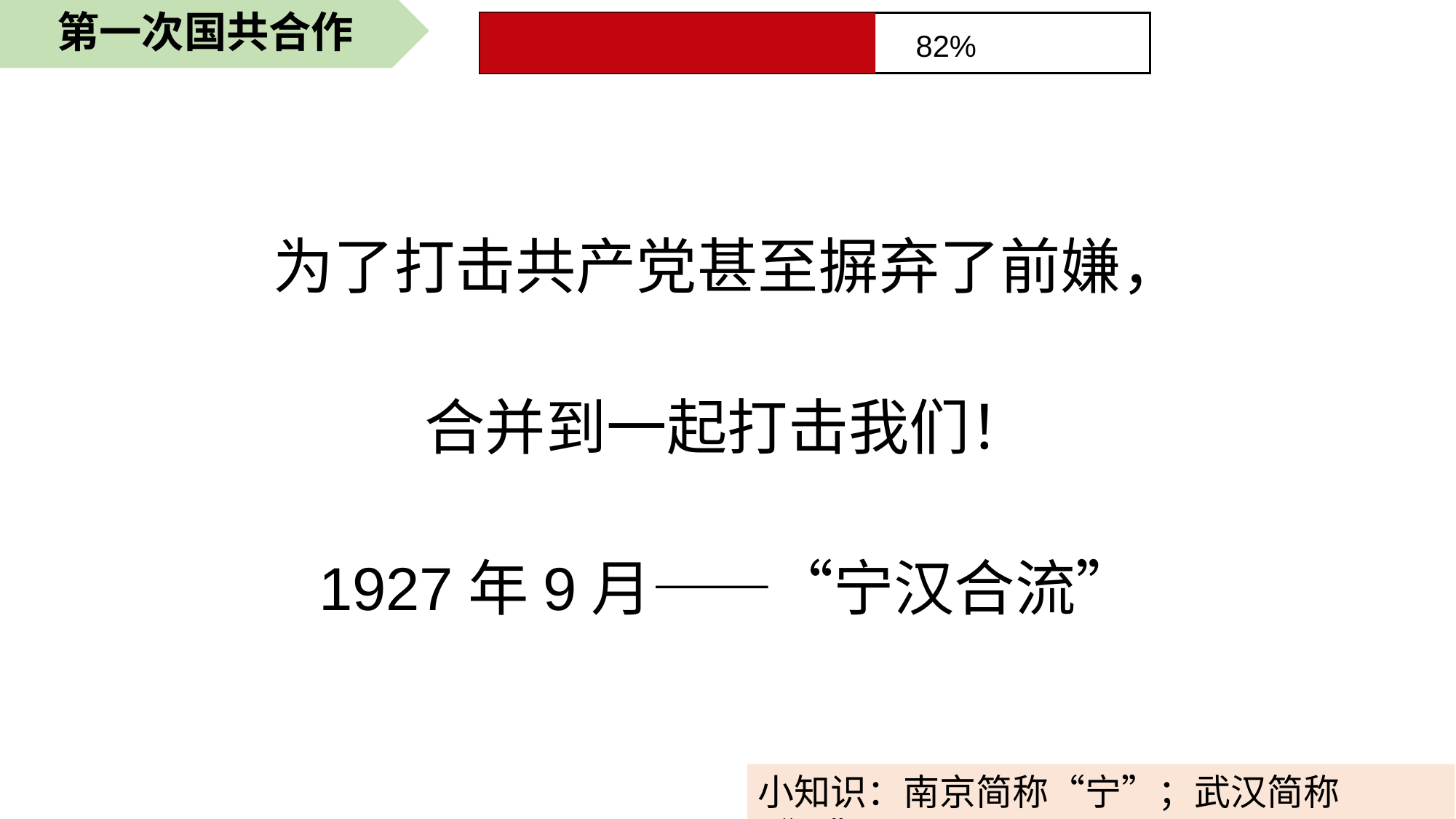

第一次国共合作

82%
为了打击共产党甚至摒弃了前嫌，
合并到一起打击我们！
1927年9月——“宁汉合流”
小知识：南京简称“宁”；武汉简称“汉”